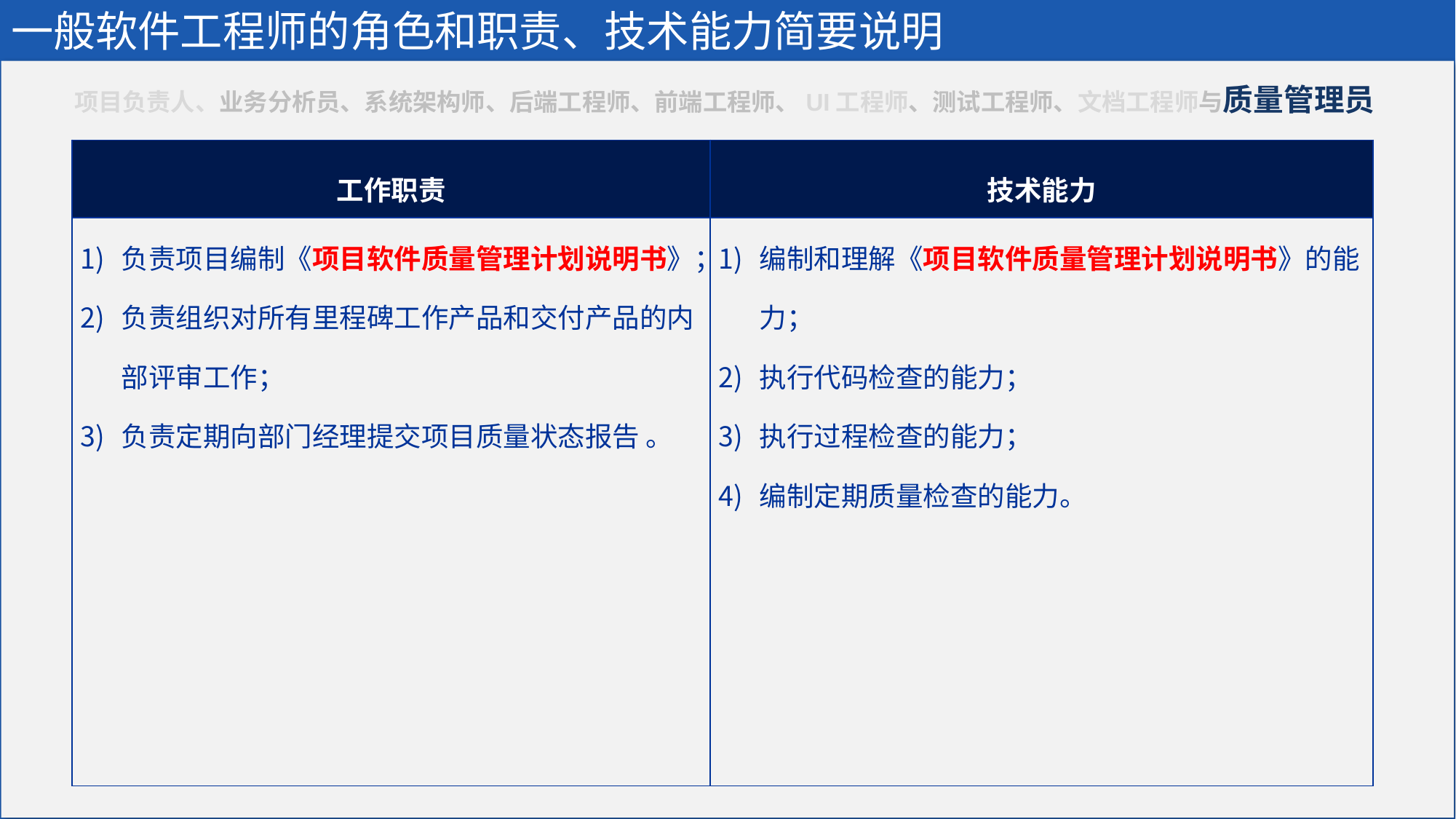

一般软件工程师的角色和职责、技术能力简要说明
项目负责人、业务分析员、系统架构师、后端工程师、前端工程师、UI工程师、测试工程师、文档工程师与质量管理员
| 工作职责 | 技术能力 |
| --- | --- |
| 负责项目编制《项目软件质量管理计划说明书》； 负责组织对所有里程碑工作产品和交付产品的内部评审工作； 负责定期向部门经理提交项目质量状态报告 。 | 编制和理解《项目软件质量管理计划说明书》的能力； 执行代码检查的能力； 执行过程检查的能力； 编制定期质量检查的能力。 |